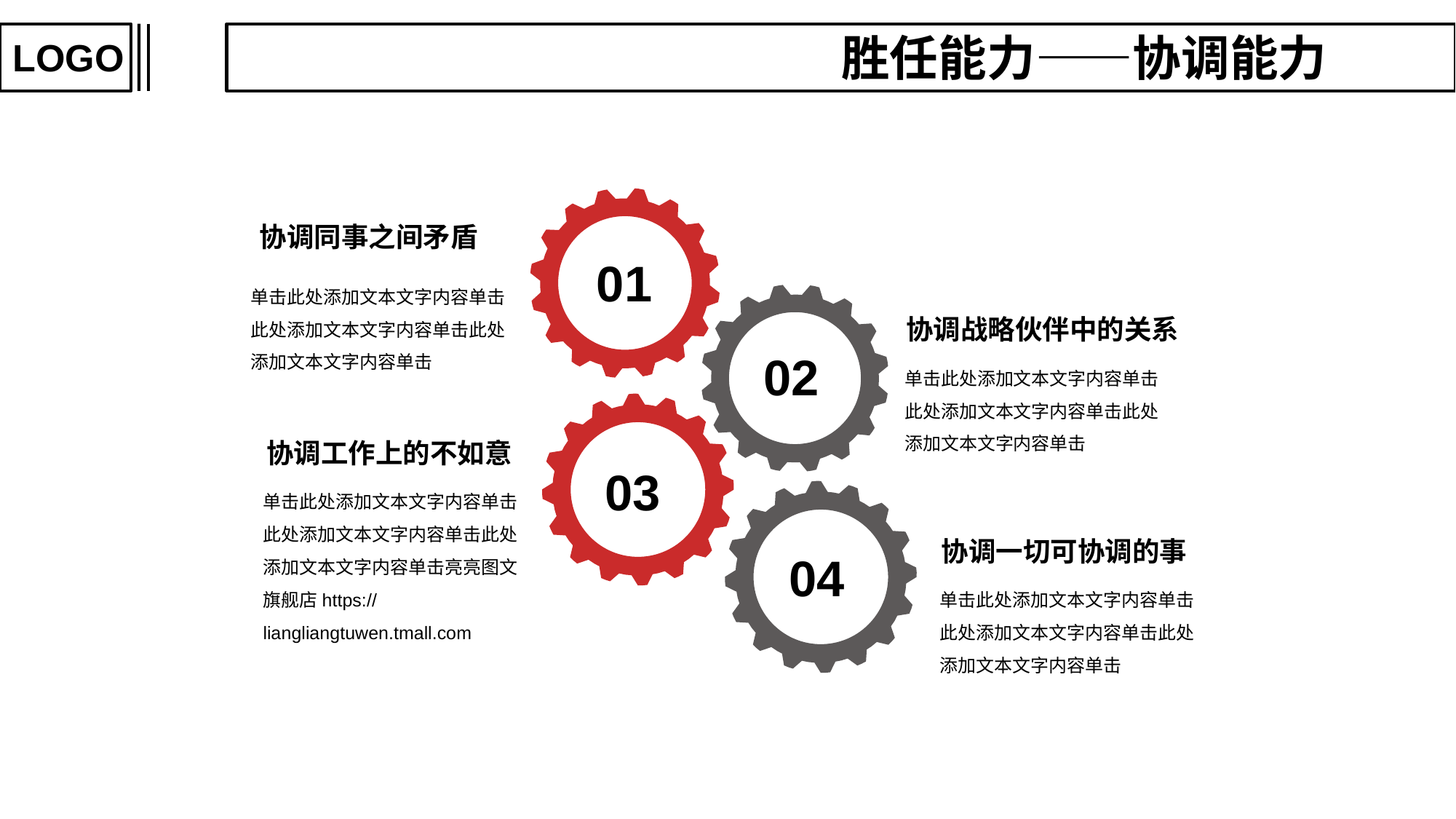

胜任能力——协调能力

LOGO

协调同事之间矛盾
单击此处添加文本文字内容单击此处添加文本文字内容单击此处添加文本文字内容单击
01

协调战略伙伴中的关系
单击此处添加文本文字内容单击此处添加文本文字内容单击此处添加文本文字内容单击
02

协调工作上的不如意
单击此处添加文本文字内容单击此处添加文本文字内容单击此处添加文本文字内容单击亮亮图文旗舰店https://liangliangtuwen.tmall.com
03

协调一切可协调的事
单击此处添加文本文字内容单击此处添加文本文字内容单击此处添加文本文字内容单击
04